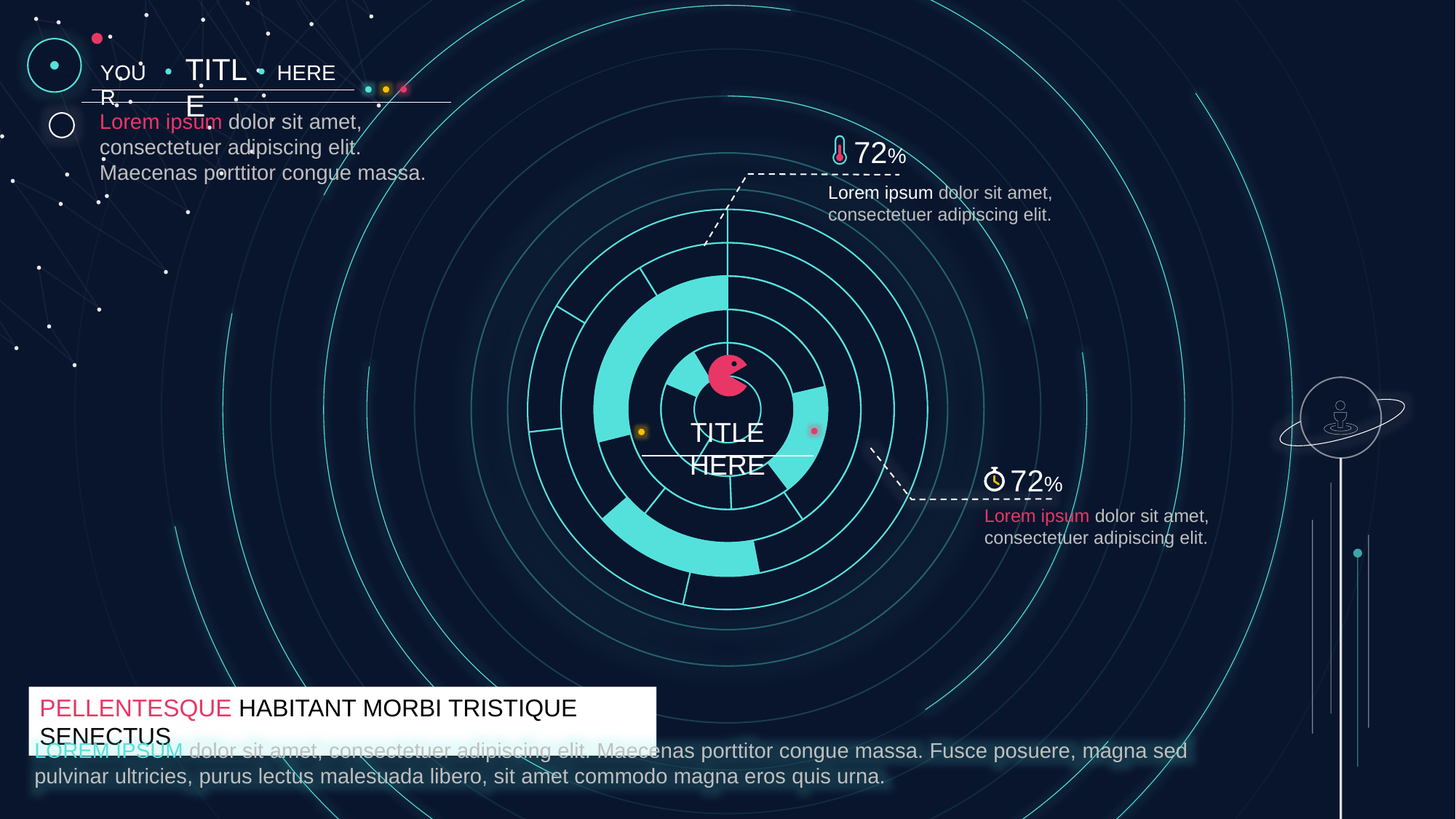

TITLE
YOUR
HERE

Lorem ipsum dolor sit amet, consectetuer adipiscing elit. Maecenas porttitor congue massa.

72%

Lorem ipsum dolor sit amet, consectetuer adipiscing elit.

### Chart

| Category | 销售额 | 销售额2 | 销售额3 | 销售额4 | 销售额5 |
|---|---|---|---|---|---|
| 第一季度 | 8.2 | 3.5 | 7.0 | 8.5 | 8.2 |
| 第二季度 | 3.2 | 3.0 | 3.5 | 3.0 | 3.0 |
| 第三季度 | 1.4 | 1.6 | 1.8 | 5.0 | 1.6 |
| 第四季度 | 1.2 | 8.3 | 5.0 | 1.6 | 2.5 |

TITLE HERE

72%

Lorem ipsum dolor sit amet, consectetuer adipiscing elit.
PELLENTESQUE HABITANT MORBI TRISTIQUE SENECTUS
LOREM IPSUM dolor sit amet, consectetuer adipiscing elit. Maecenas porttitor congue massa. Fusce posuere, magna sed pulvinar ultricies, purus lectus malesuada libero, sit amet commodo magna eros quis urna.